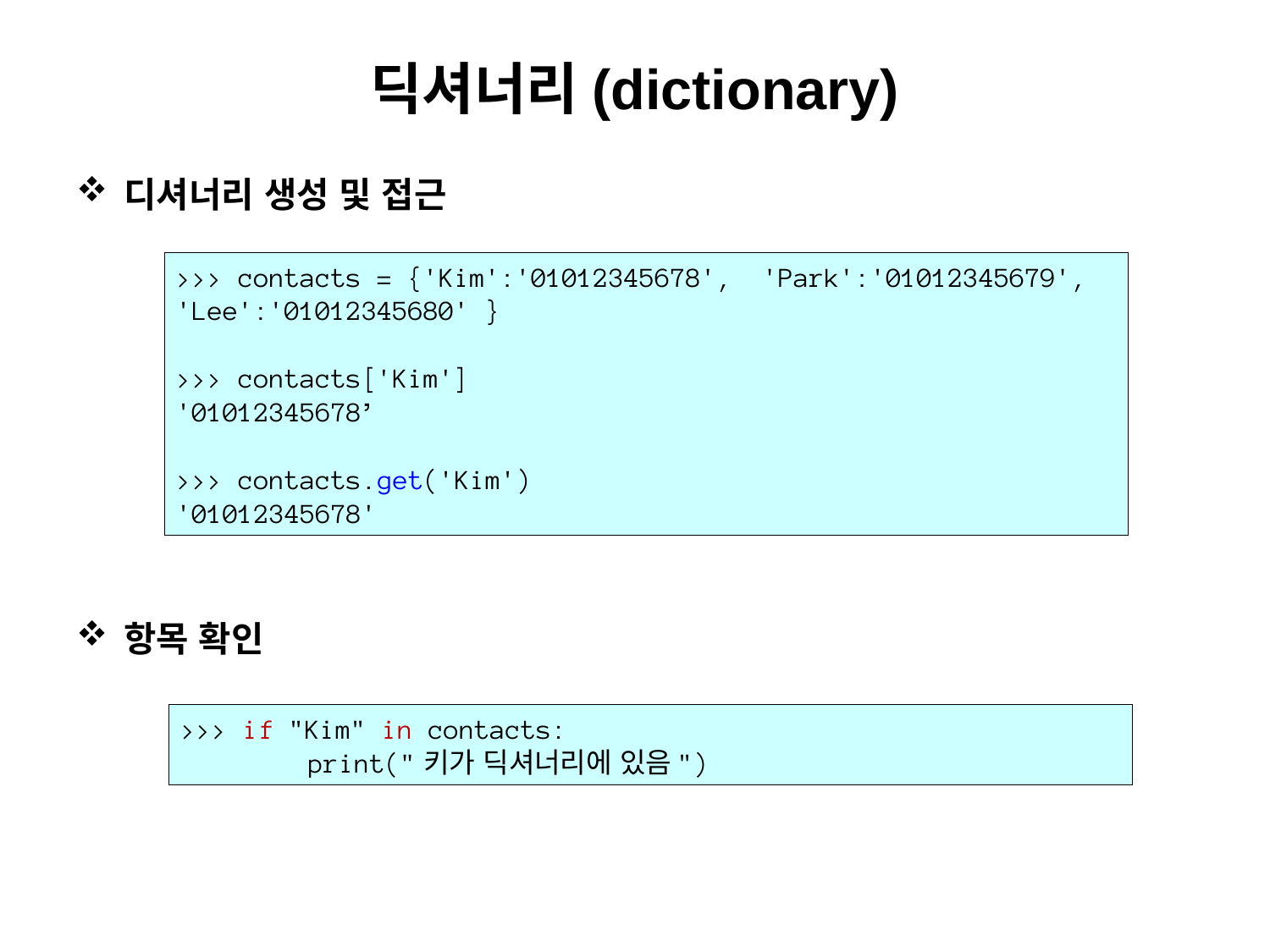

# 딕셔너리(dictionary)
디셔너리 생성 및 접근

항목 확인
>>> contacts = {'Kim':'01012345678',  'Park':'01012345679', 'Lee':'01012345680' }

>>> contacts['Kim']
'01012345678’

>>> contacts.get('Kim')
'01012345678'
>>> if "Kim" in contacts:
	print("키가 딕셔너리에 있음")